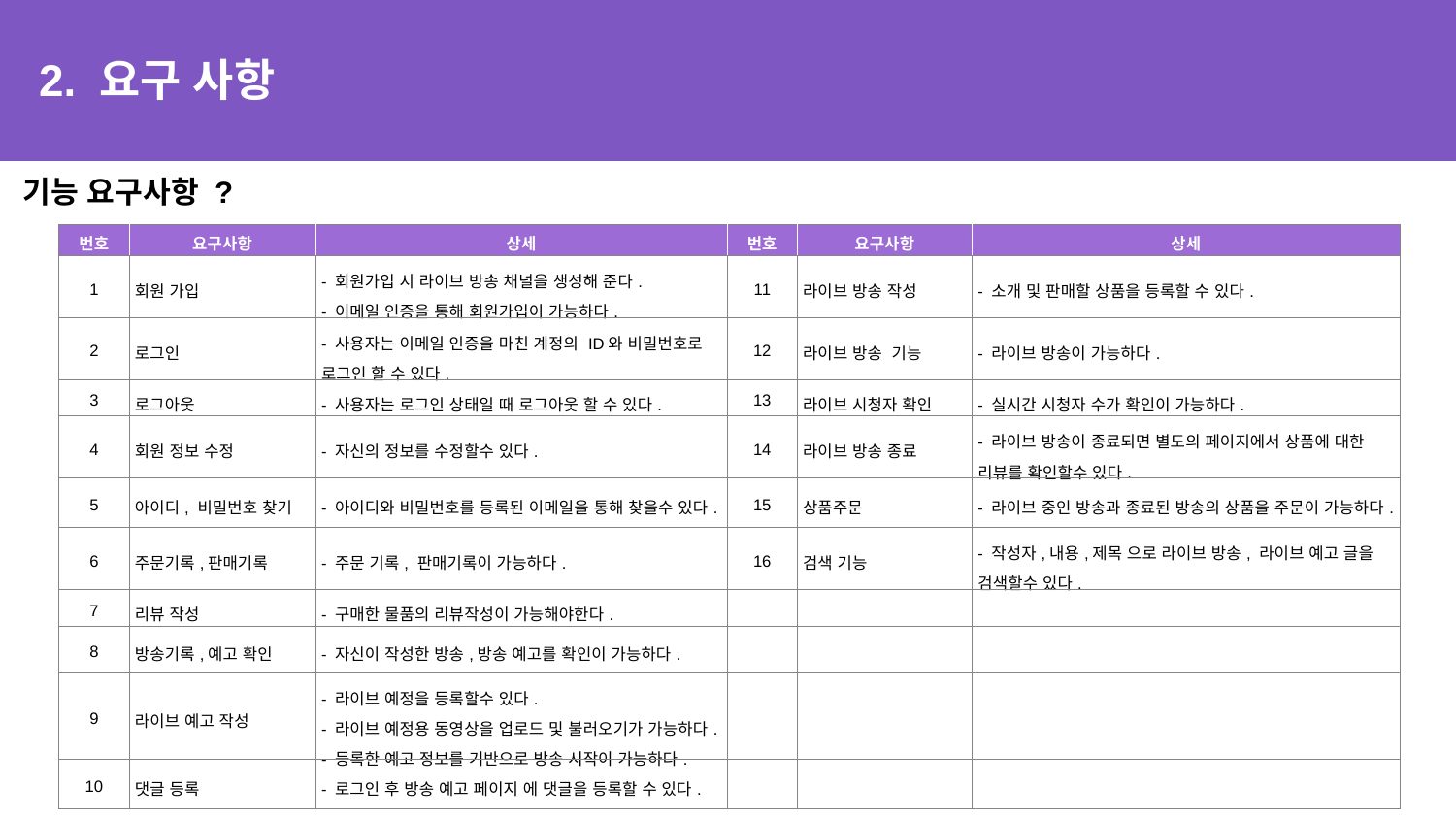

# 2. 요구 사항
기능 요구사항 ?
| 번호 | 요구사항 | 상세 | 번호 | 요구사항 | 상세 |
| --- | --- | --- | --- | --- | --- |
| 1 | 회원 가입 | - 회원가입 시 라이브 방송 채널을 생성해 준다. - 이메일 인증을 통해 회원가입이 가능하다. | 11 | 라이브 방송 작성 | - 소개 및 판매할 상품을 등록할 수 있다. |
| 2 | 로그인 | - 사용자는 이메일 인증을 마친 계정의 ID와 비밀번호로 로그인 할 수 있다. | 12 | 라이브 방송 기능 | - 라이브 방송이 가능하다. |
| 3 | 로그아웃 | - 사용자는 로그인 상태일 때 로그아웃 할 수 있다. | 13 | 라이브 시청자 확인 | - 실시간 시청자 수가 확인이 가능하다. |
| 4 | 회원 정보 수정 | - 자신의 정보를 수정할수 있다. | 14 | 라이브 방송 종료 | - 라이브 방송이 종료되면 별도의 페이지에서 상품에 대한 리뷰를 확인할수 있다. |
| 5 | 아이디, 비밀번호 찾기 | - 아이디와 비밀번호를 등록된 이메일을 통해 찾을수 있다. | 15 | 상품주문 | - 라이브 중인 방송과 종료된 방송의 상품을 주문이 가능하다. |
| 6 | 주문기록,판매기록 | - 주문 기록, 판매기록이 가능하다. | 16 | 검색 기능 | - 작성자,내용,제목 으로 라이브 방송, 라이브 예고 글을 검색할수 있다. |
| 7 | 리뷰 작성 | - 구매한 물품의 리뷰작성이 가능해야한다. |  |  |  |
| 8 | 방송기록,예고 확인 | - 자신이 작성한 방송,방송 예고를 확인이 가능하다. |  |  |  |
| 9 | 라이브 예고 작성 | - 라이브 예정을 등록할수 있다. - 라이브 예정용 동영상을 업로드 및 불러오기가 가능하다. - 등록한 예고 정보를 기반으로 방송 시작이 가능하다. |  |  |  |
| 10 | 댓글 등록 | - 로그인 후 방송 예고 페이지 에 댓글을 등록할 수 있다. |  |  |  |